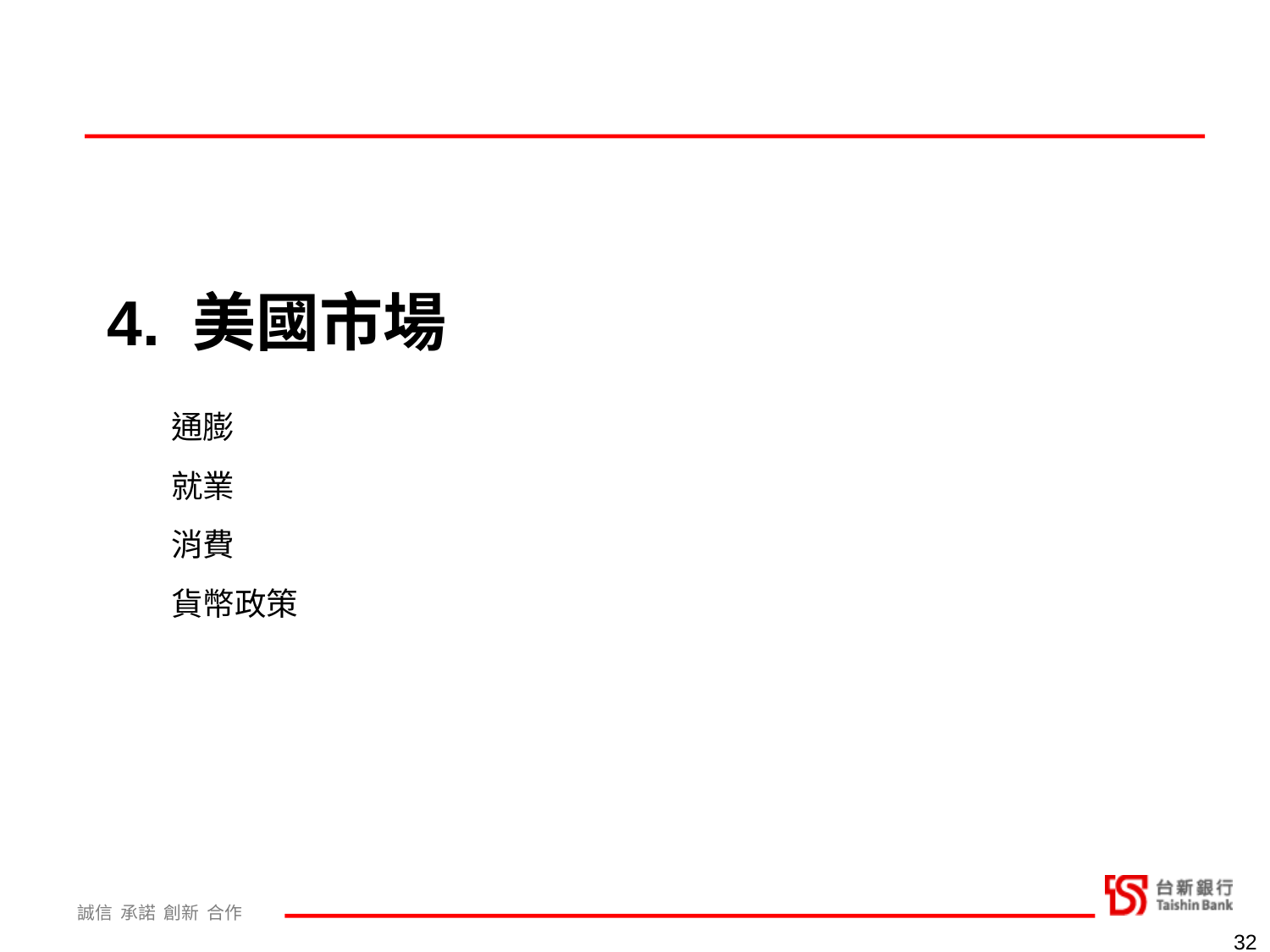

4. 美國市場
| 通膨 |
| --- |
| 就業 |
| 消費 |
| 貨幣政策 |
32